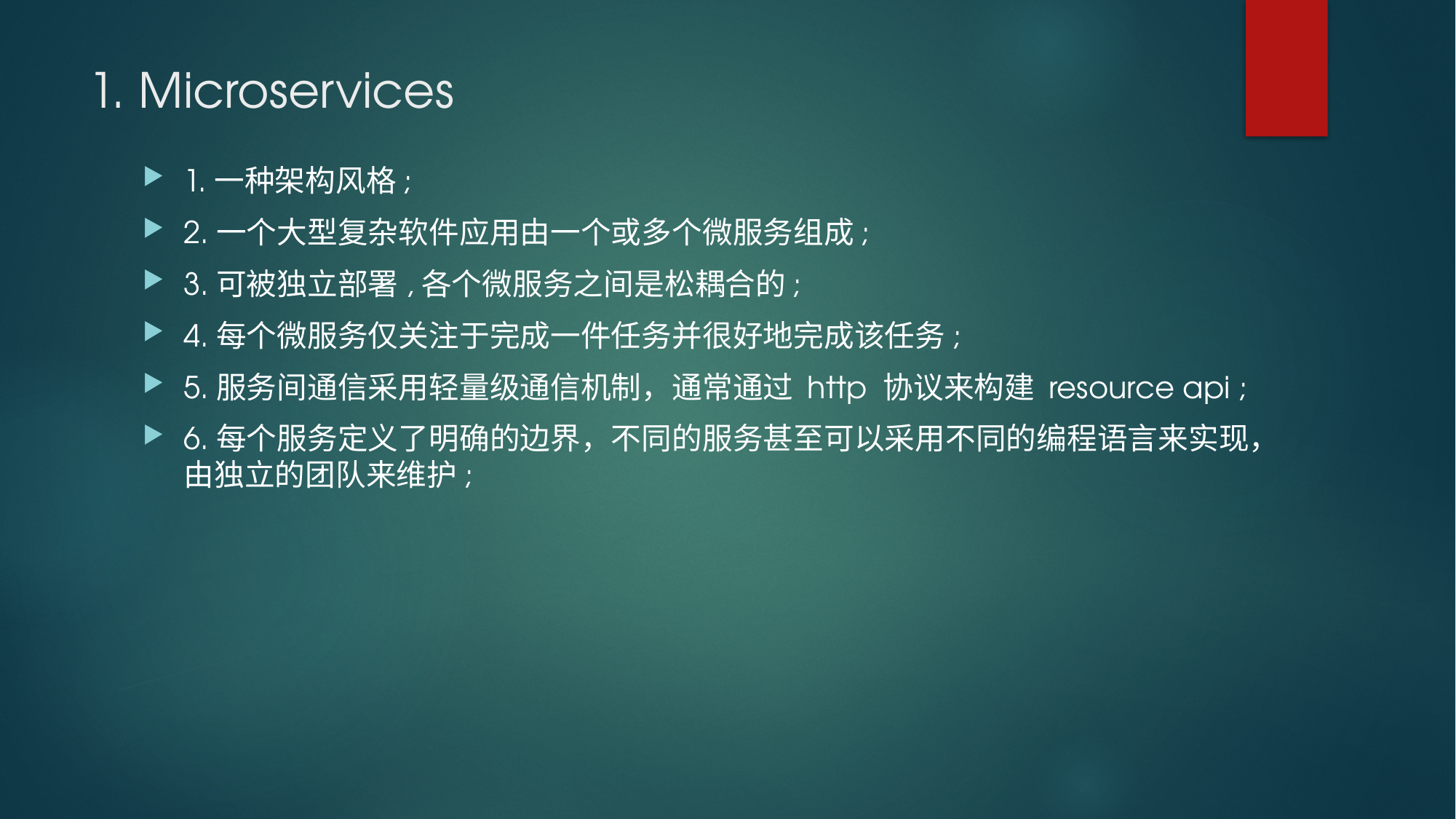

# 1. Microservices
1.一种架构风格;
2.一个大型复杂软件应用由一个或多个微服务组成;
3.可被独立部署,各个微服务之间是松耦合的;
4.每个微服务仅关注于完成一件任务并很好地完成该任务;
5.服务间通信采用轻量级通信机制，通常通过 http 协议来构建 resource api ;
6.每个服务定义了明确的边界，不同的服务甚至可以采用不同的编程语言来实现，由独立的团队来维护;